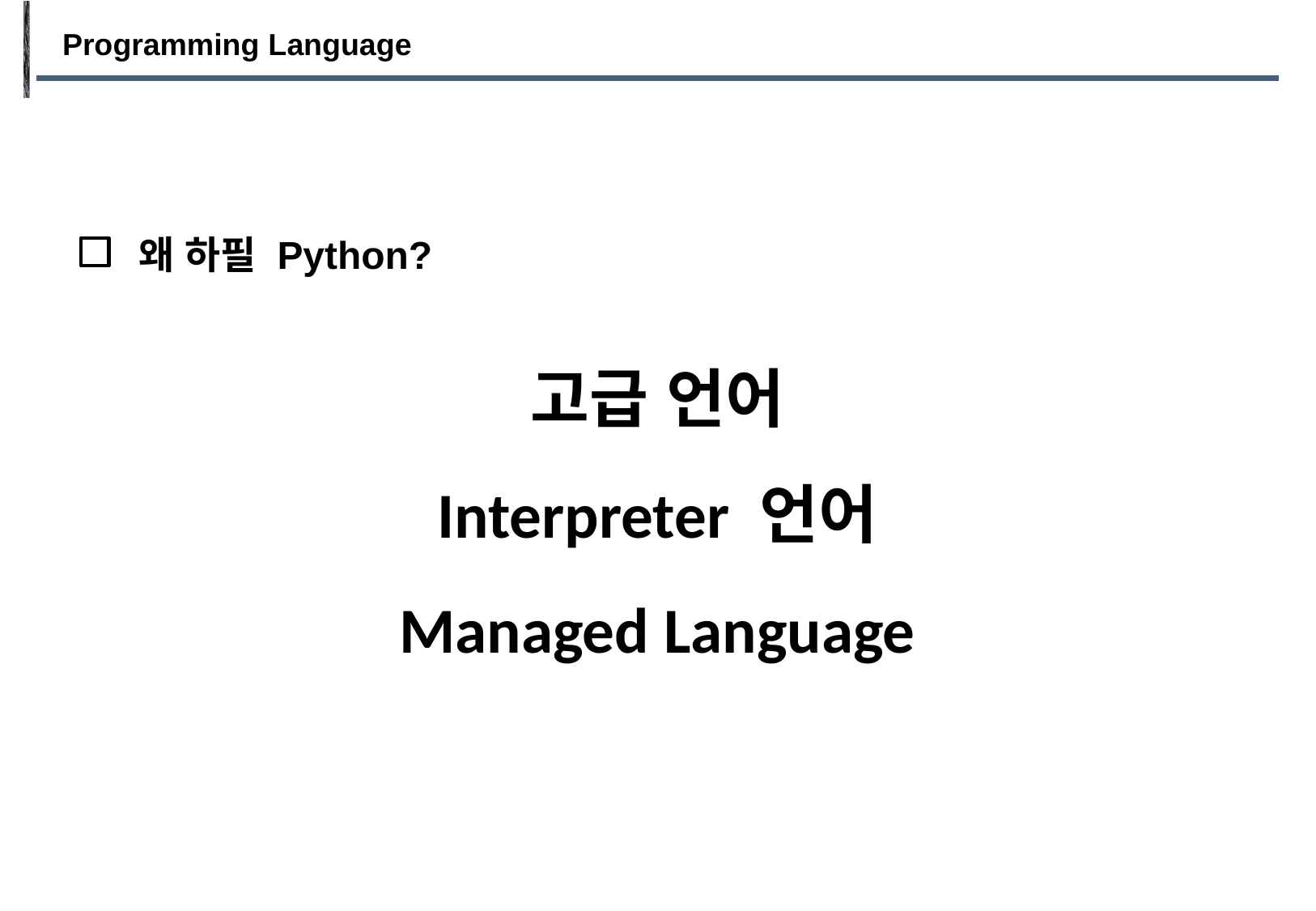

Programming Language

왜 하필 Python?

고급 언어
Interpreter 언어
Managed Language